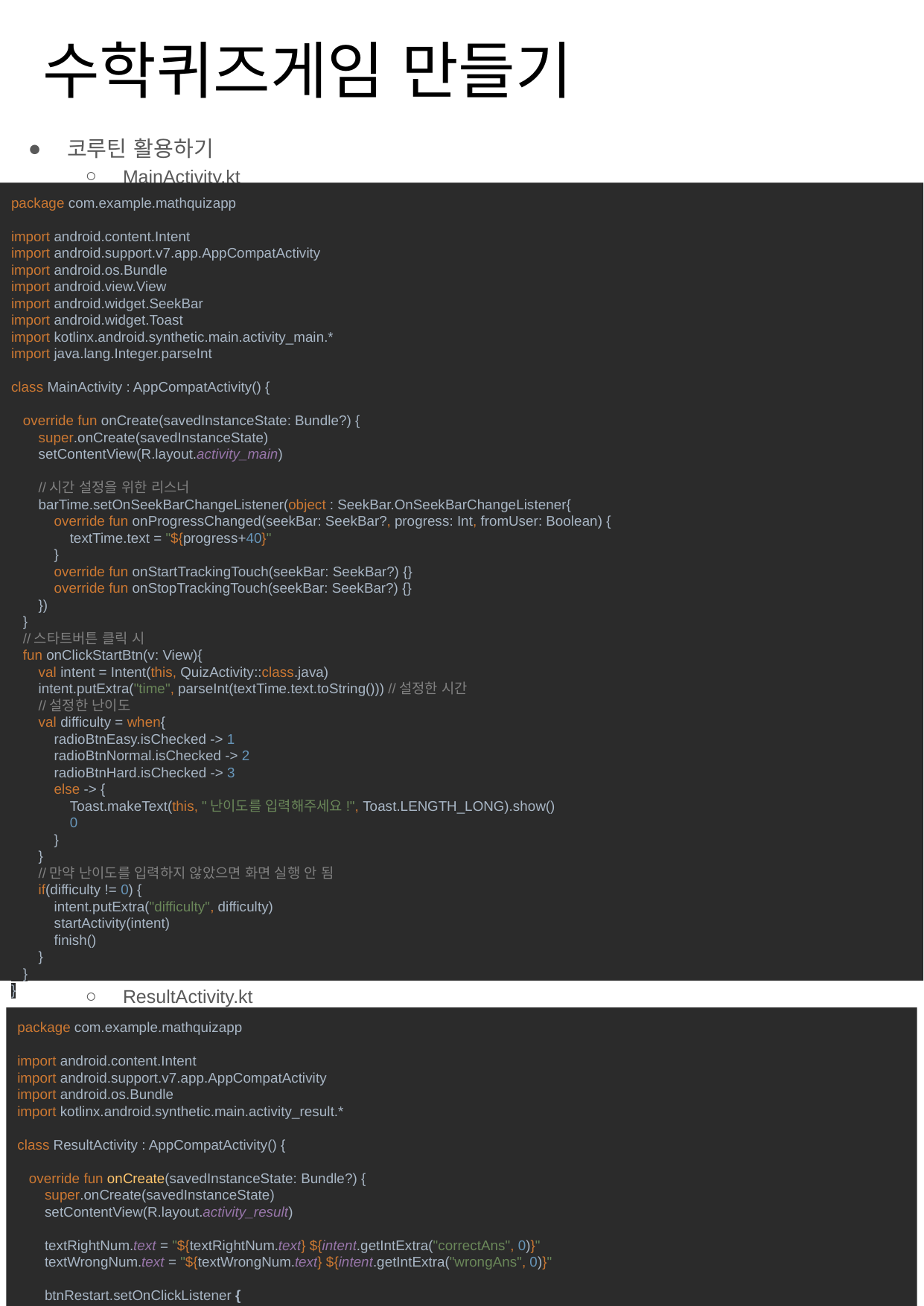

# 수학퀴즈게임 만들기
코루틴 활용하기
MainActivity.kt

ResultActivity.kt
package com.example.mathquizapp

import android.content.Intent
import android.support.v7.app.AppCompatActivity
import android.os.Bundle
import android.view.View
import android.widget.SeekBar
import android.widget.Toast
import kotlinx.android.synthetic.main.activity_main.*
import java.lang.Integer.parseInt

class MainActivity : AppCompatActivity() {

   override fun onCreate(savedInstanceState: Bundle?) {
       super.onCreate(savedInstanceState)
       setContentView(R.layout.activity_main)

       //시간 설정을 위한 리스너
       barTime.setOnSeekBarChangeListener(object : SeekBar.OnSeekBarChangeListener{
           override fun onProgressChanged(seekBar: SeekBar?, progress: Int, fromUser: Boolean) {
               textTime.text = "${progress+40}"
           }
           override fun onStartTrackingTouch(seekBar: SeekBar?) {}
           override fun onStopTrackingTouch(seekBar: SeekBar?) {}
       })
   }
   //스타트버튼 클릭 시
   fun onClickStartBtn(v: View){
       val intent = Intent(this, QuizActivity::class.java)
       intent.putExtra("time", parseInt(textTime.text.toString())) //설정한 시간
       //설정한 난이도
       val difficulty = when{
           radioBtnEasy.isChecked -> 1
           radioBtnNormal.isChecked -> 2
           radioBtnHard.isChecked -> 3
           else -> {
               Toast.makeText(this, "난이도를 입력해주세요!", Toast.LENGTH_LONG).show()
               0
           }
       }
       //만약 난이도를 입력하지 않았으면 화면 실행 안 됨
       if(difficulty != 0) {
           intent.putExtra("difficulty", difficulty)
           startActivity(intent)
           finish()
       }
   }
}

package com.example.mathquizapp

import android.content.Intent
import android.support.v7.app.AppCompatActivity
import android.os.Bundle
import kotlinx.android.synthetic.main.activity_result.*

class ResultActivity : AppCompatActivity() {

   override fun onCreate(savedInstanceState: Bundle?) {
       super.onCreate(savedInstanceState)
       setContentView(R.layout.activity_result)

       textRightNum.text = "${textRightNum.text} ${intent.getIntExtra("correctAns", 0)}"
       textWrongNum.text = "${textWrongNum.text} ${intent.getIntExtra("wrongAns", 0)}"

       btnRestart.setOnClickListener {
           startActivity(Intent(this, MainActivity::class.java))
           finish()
       }
   }
}
37